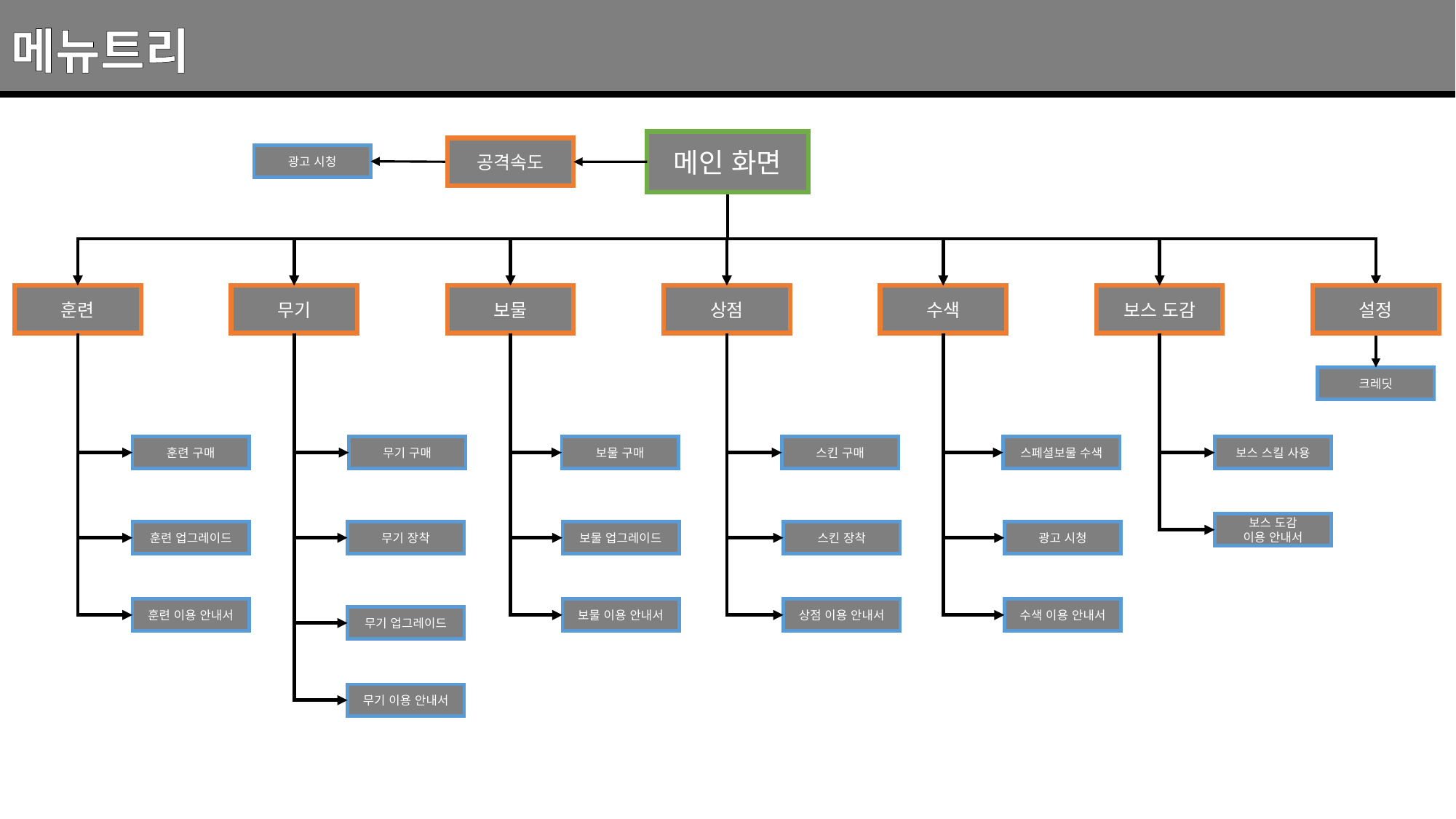

메뉴트리
메인 화면
공격속도
광고 시청
보스 도감
설정
훈련
무기
보물
상점
수색
크레딧
스페셜보물 수색
보스 스킬 사용
훈련 구매
무기 구매
보물 구매
스킨 구매
보스 도감
이용 안내서
광고 시청
훈련 업그레이드
무기 장착
보물 업그레이드
스킨 장착
수색 이용 안내서
훈련 이용 안내서
보물 이용 안내서
상점 이용 안내서
무기 업그레이드
무기 이용 안내서